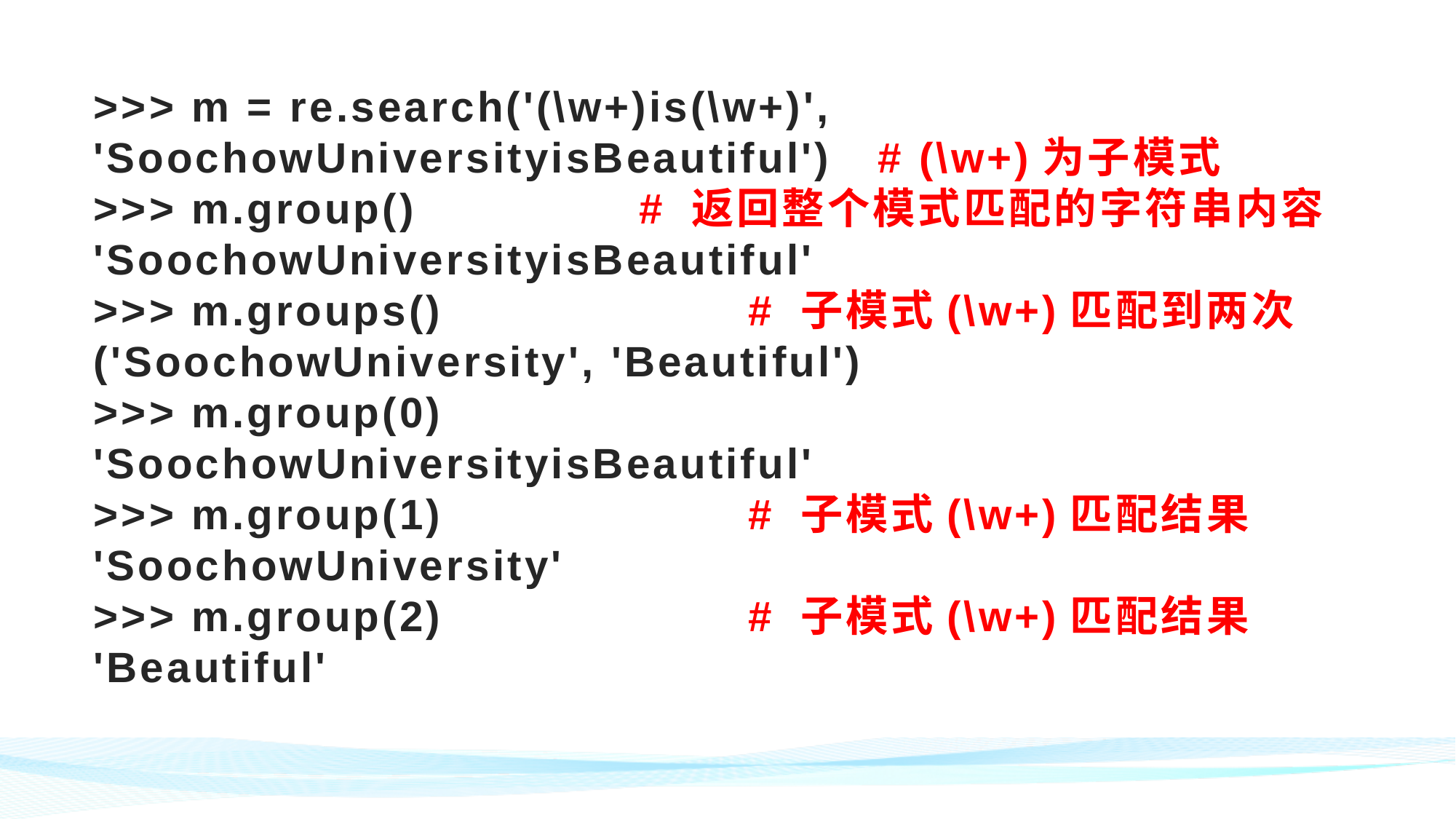

# >>> m = re.search('(\w+)is(\w+)', 'SoochowUniversityisBeautiful')   # (\w+)为子模式 >>> m.group()			# 返回整个模式匹配的字符串内容 'SoochowUniversityisBeautiful' >>> m.groups()			# 子模式(\w+)匹配到两次 ('SoochowUniversity', 'Beautiful') >>> m.group(0) 'SoochowUniversityisBeautiful' >>> m.group(1)			# 子模式(\w+)匹配结果 'SoochowUniversity' >>> m.group(2)                  	# 子模式(\w+)匹配结果 'Beautiful'